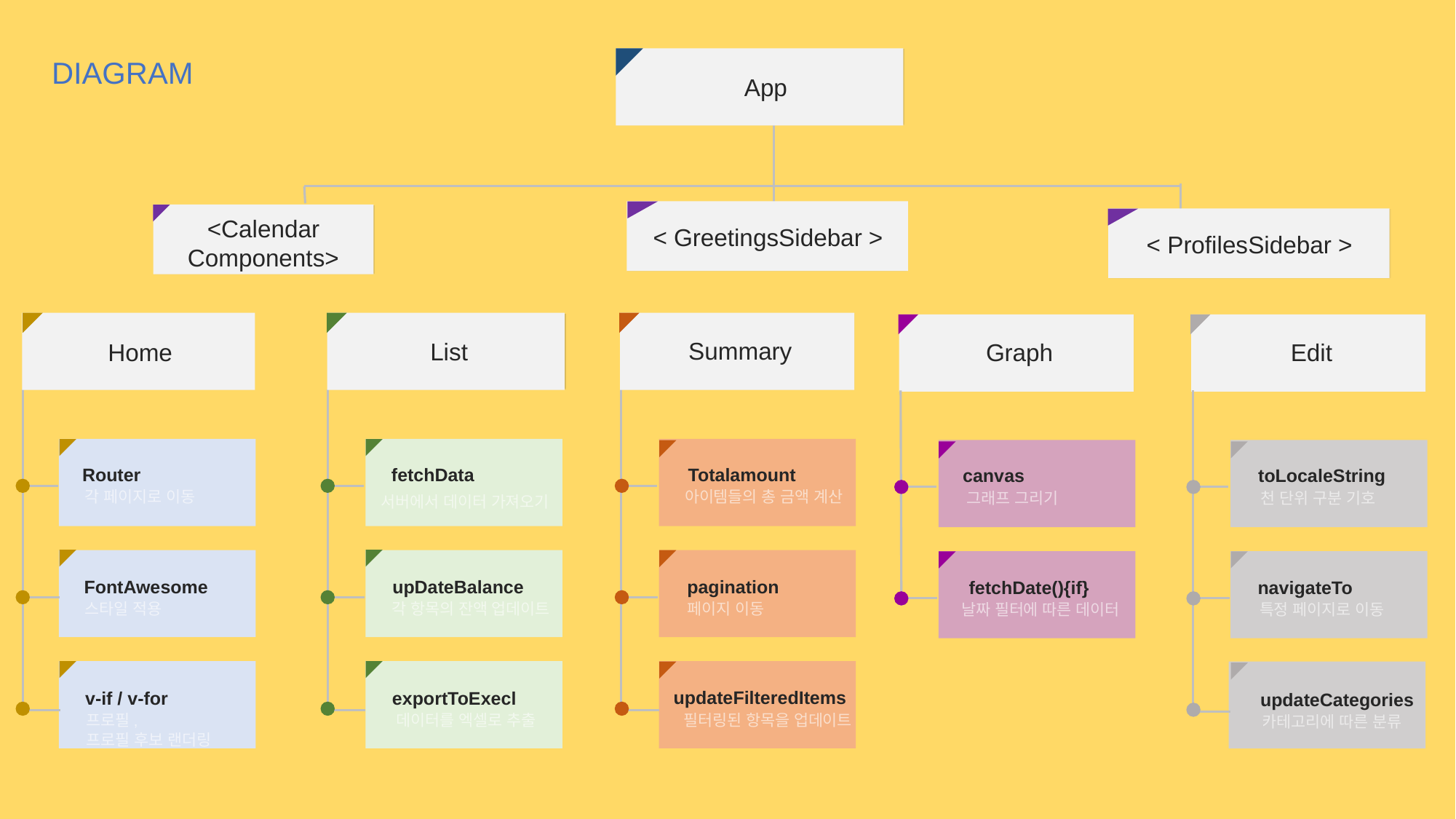

DIAGRAM

App

< GreetingsSidebar >

<Calendar
Components>

< ProfilesSidebar >

Summary
List
Home
Graph
Edit

Router
fetchData
Totalamount
canvas
toLocaleString

각 페이지로 이동
아이템들의 총 금액 계산
그래프 그리기
천 단위 구분 기호
서버에서 데이터 가져오기

FontAwesome
upDateBalance
pagination
fetchDate(){if}
navigateTo

스타일 적용
각 항목의 잔액 업데이트
페이지 이동
날짜 필터에 따른 데이터
특정 페이지로 이동

updateFilteredItems
v-if / v-for
exportToExecl

updateCategories

프로필,
프로필 후보 랜더링
데이터를 엑셀로 추출
필터링된 항목을 업데이트
카테고리에 따른 분류